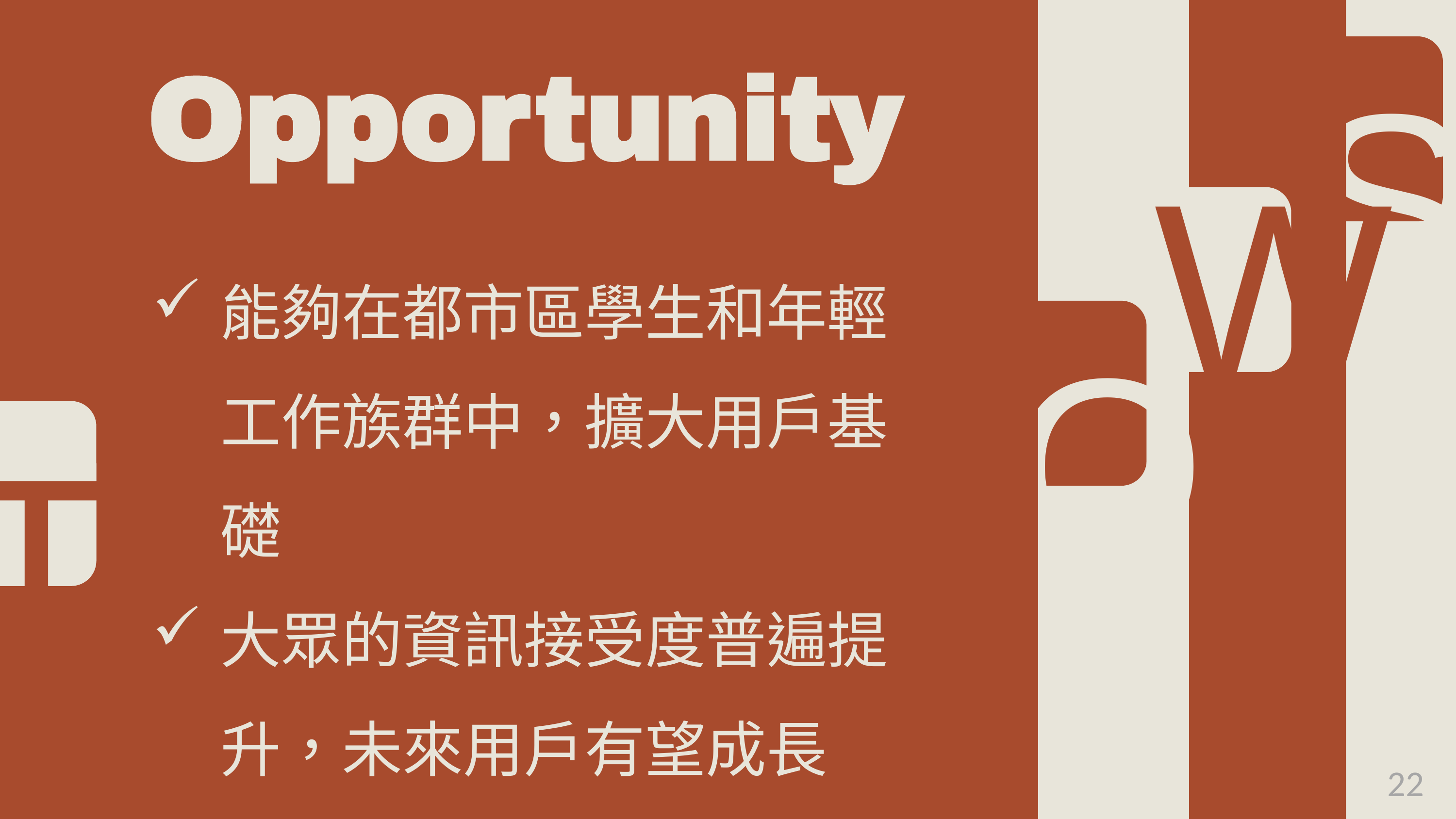

W

 S

 T

 O
Opportunity
能夠在都市區學生和年輕工作族群中，擴大用戶基礎
大眾的資訊接受度普遍提升，未來用戶有望成長
22